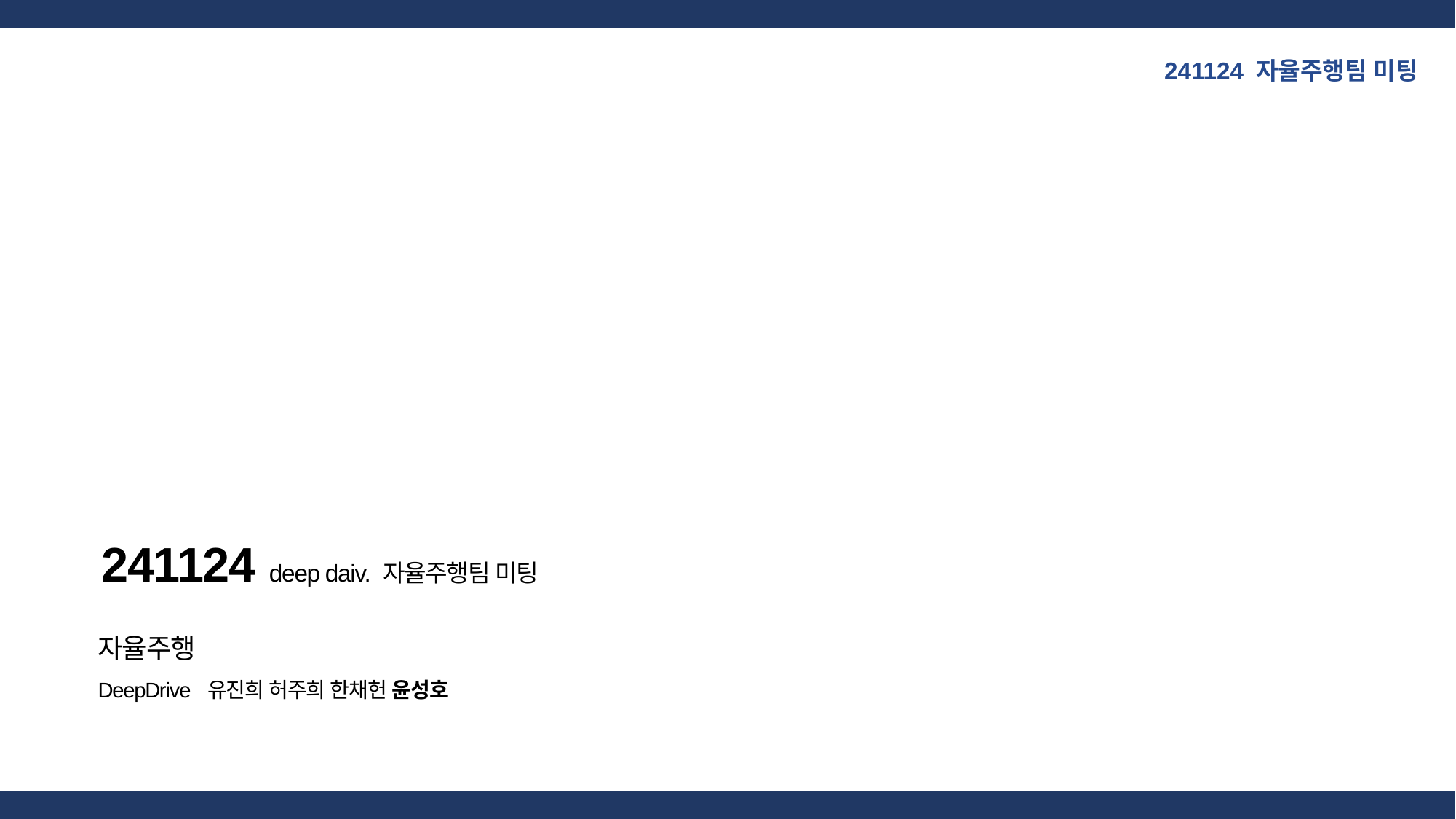

241124 자율주행팀 미팅
241124 deep daiv. 자율주행팀 미팅
자율주행
DeepDrive  유진희 허주희 한채헌 윤성호